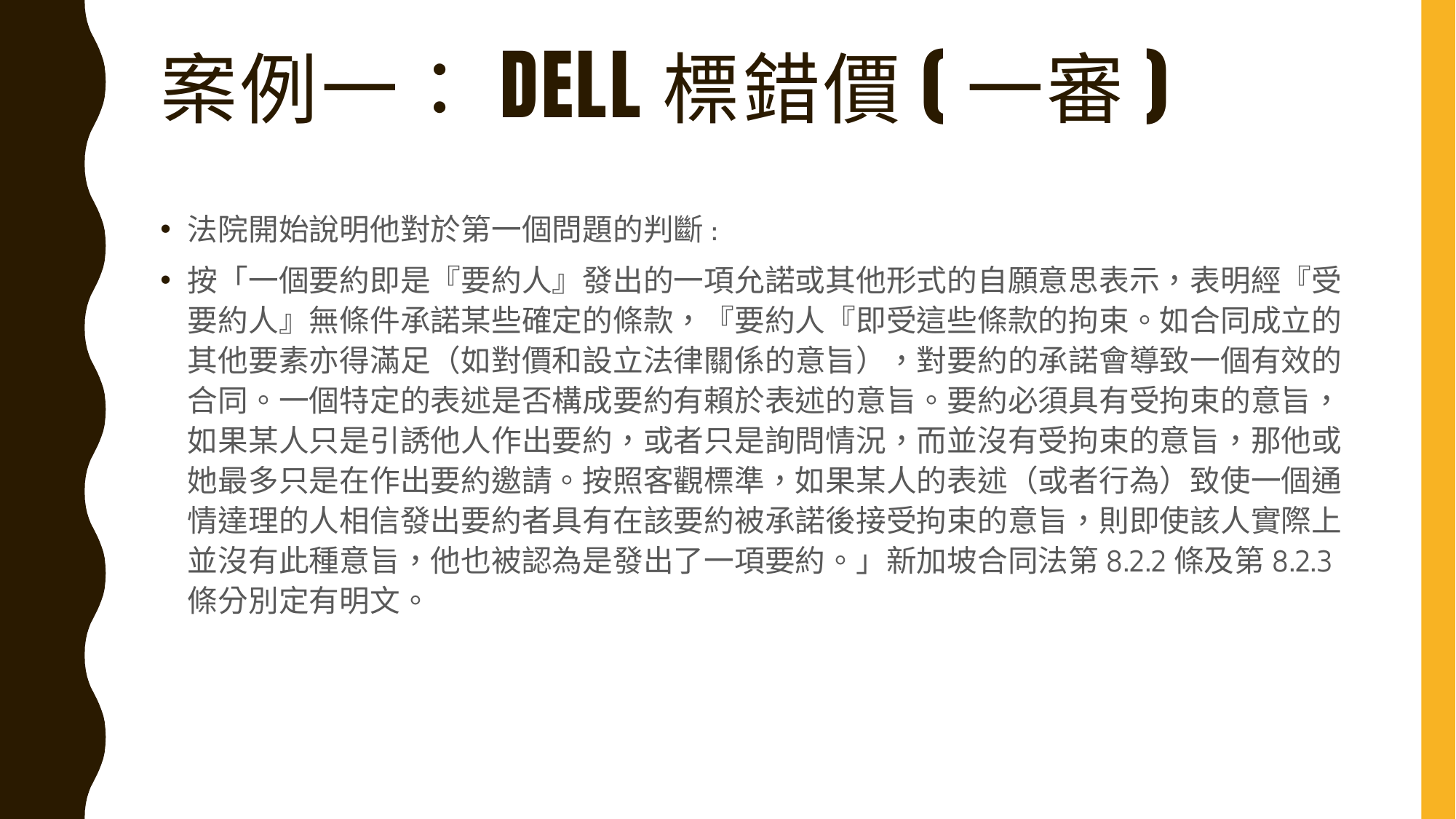

# 案例一：dell標錯價(一審)
法院開始說明他對於第一個問題的判斷:
按「一個要約即是『要約人』發出的一項允諾或其他形式的自願意思表示，表明經『受要約人』無條件承諾某些確定的條款，『要約人『即受這些條款的拘束。如合同成立的其他要素亦得滿足（如對價和設立法律關係的意旨），對要約的承諾會導致一個有效的合同。一個特定的表述是否構成要約有賴於表述的意旨。要約必須具有受拘束的意旨，如果某人只是引誘他人作出要約，或者只是詢問情況，而並沒有受拘束的意旨，那他或她最多只是在作出要約邀請。按照客觀標準，如果某人的表述（或者行為）致使一個通情達理的人相信發出要約者具有在該要約被承諾後接受拘束的意旨，則即使該人實際上並沒有此種意旨，他也被認為是發出了一項要約。」新加坡合同法第8.2.2條及第8.2.3條分別定有明文。